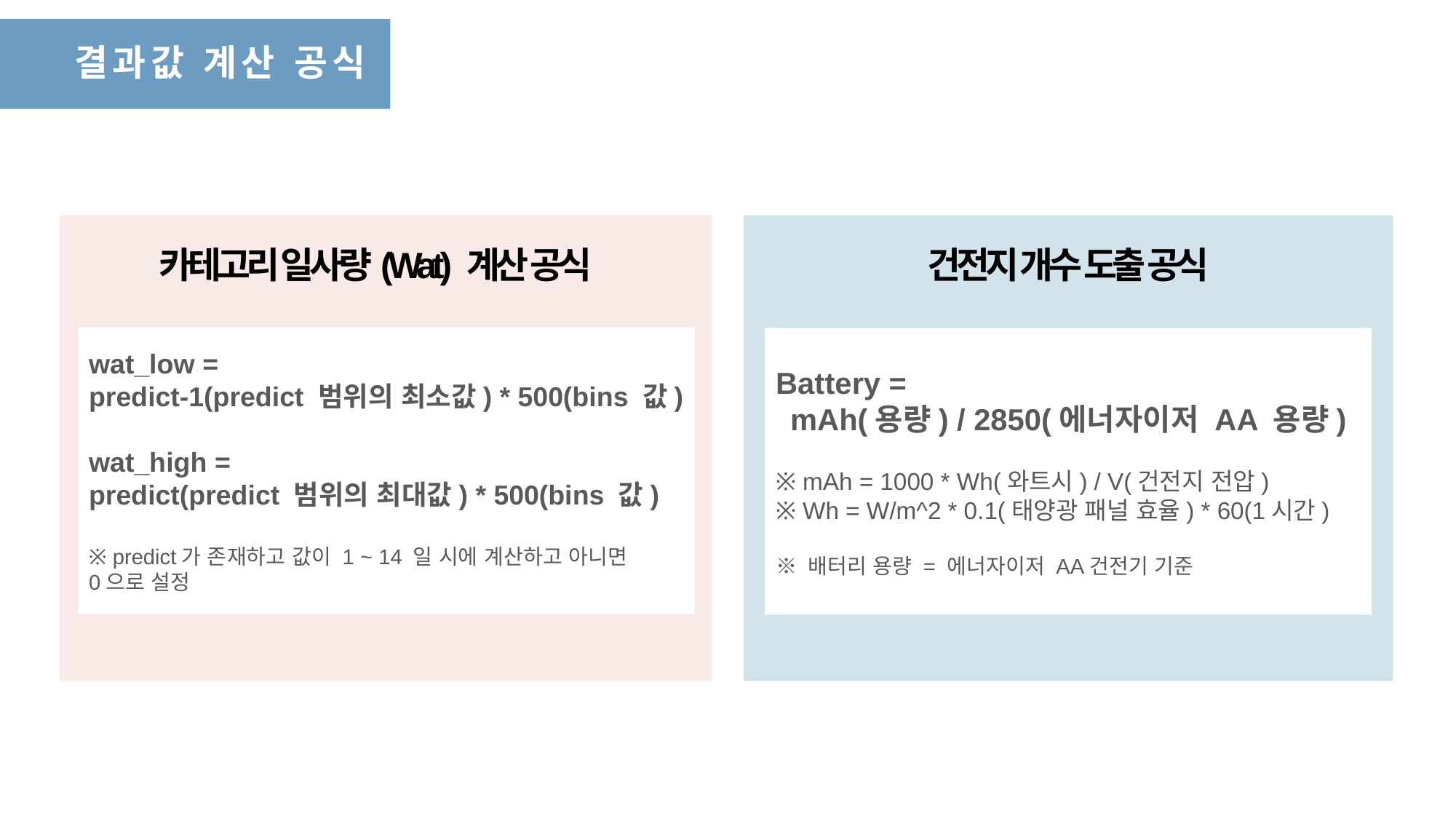

결과값 계산 공식

건전지 개수 도출 공식
카테고리 일사량(Wat) 계산 공식
wat_low =
predict-1(predict 범위의 최소값) * 500(bins 값)

wat_high =
predict(predict 범위의 최대값) * 500(bins 값)

※ predict가 존재하고 값이 1 ~ 14 일 시에 계산하고 아니면
0으로 설정
Battery =
mAh(용량) / 2850(에너자이저 AA 용량)

※ mAh = 1000 * Wh(와트시) / V(건전지 전압)
※ Wh = W/m^2 * 0.1(태양광 패널 효율) * 60(1시간)

※ 배터리 용량 = 에너자이저 AA건전기 기준